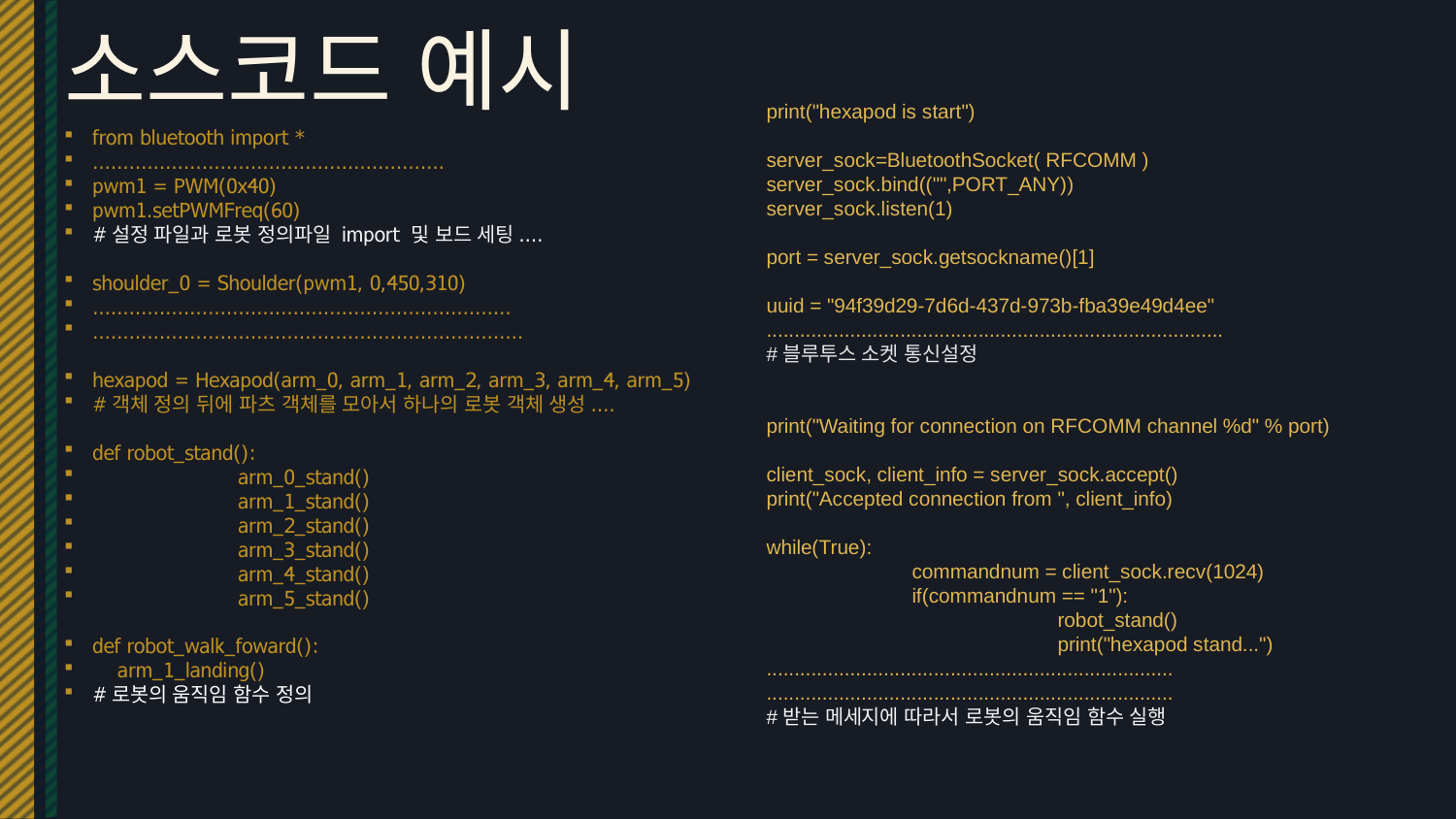

# 소스코드 예시
print("hexapod is start")

server_sock=BluetoothSocket( RFCOMM )
server_sock.bind(("",PORT_ANY))
server_sock.listen(1)

port = server_sock.getsockname()[1]

uuid = "94f39d29-7d6d-437d-973b-fba39e49d4ee"
..................................................................................
#블루투스 소켓 통신설정

print("Waiting for connection on RFCOMM channel %d" % port)

client_sock, client_info = server_sock.accept()
print("Accepted connection from ", client_info)

while(True):
	commandnum = client_sock.recv(1024)
	if(commandnum == "1"):
		robot_stand()
		print("hexapod stand...")
.........................................................................
.........................................................................
#받는 메세지에 따라서 로봇의 움직임 함수 실행

from bluetooth import *
..........................................................
pwm1 = PWM(0x40)
pwm1.setPWMFreq(60)
#설정 파일과 로봇 정의파일 import 및 보드 세팅....

shoulder_0 = Shoulder(pwm1, 0,450,310)
.....................................................................
.......................................................................

hexapod = Hexapod(arm_0, arm_1, arm_2, arm_3, arm_4, arm_5)
#객체 정의 뒤에 파츠 객체를 모아서 하나의 로봇 객체 생성....

def robot_stand():
	arm_0_stand()
	arm_1_stand()
	arm_2_stand()
	arm_3_stand()
	arm_4_stand()
	arm_5_stand()

def robot_walk_foward():
    arm_1_landing()
#로봇의 움직임 함수 정의